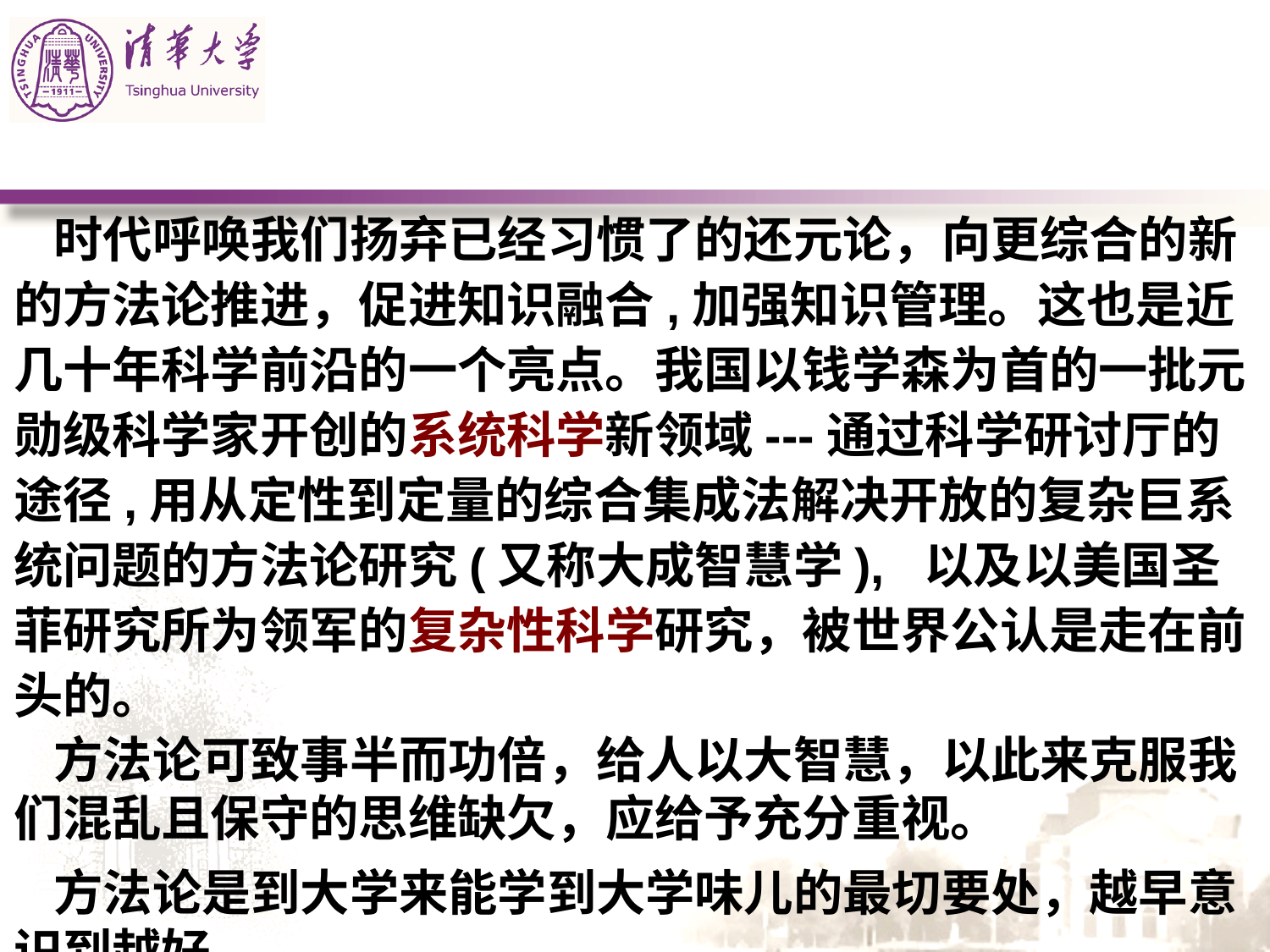

#
时代呼唤我们扬弃已经习惯了的还元论，向更综合的新的方法论推进，促进知识融合,加强知识管理。这也是近几十年科学前沿的一个亮点。我国以钱学森为首的一批元勋级科学家开创的系统科学新领域---通过科学研讨厅的途径,用从定性到定量的综合集成法解决开放的复杂巨系统问题的方法论研究(又称大成智慧学),  以及以美国圣菲研究所为领军的复杂性科学研究，被世界公认是走在前头的。
方法论可致事半而功倍，给人以大智慧，以此来克服我们混乱且保守的思维缺欠，应给予充分重视。
方法论是到大学来能学到大学味儿的最切要处，越早意识到越好。